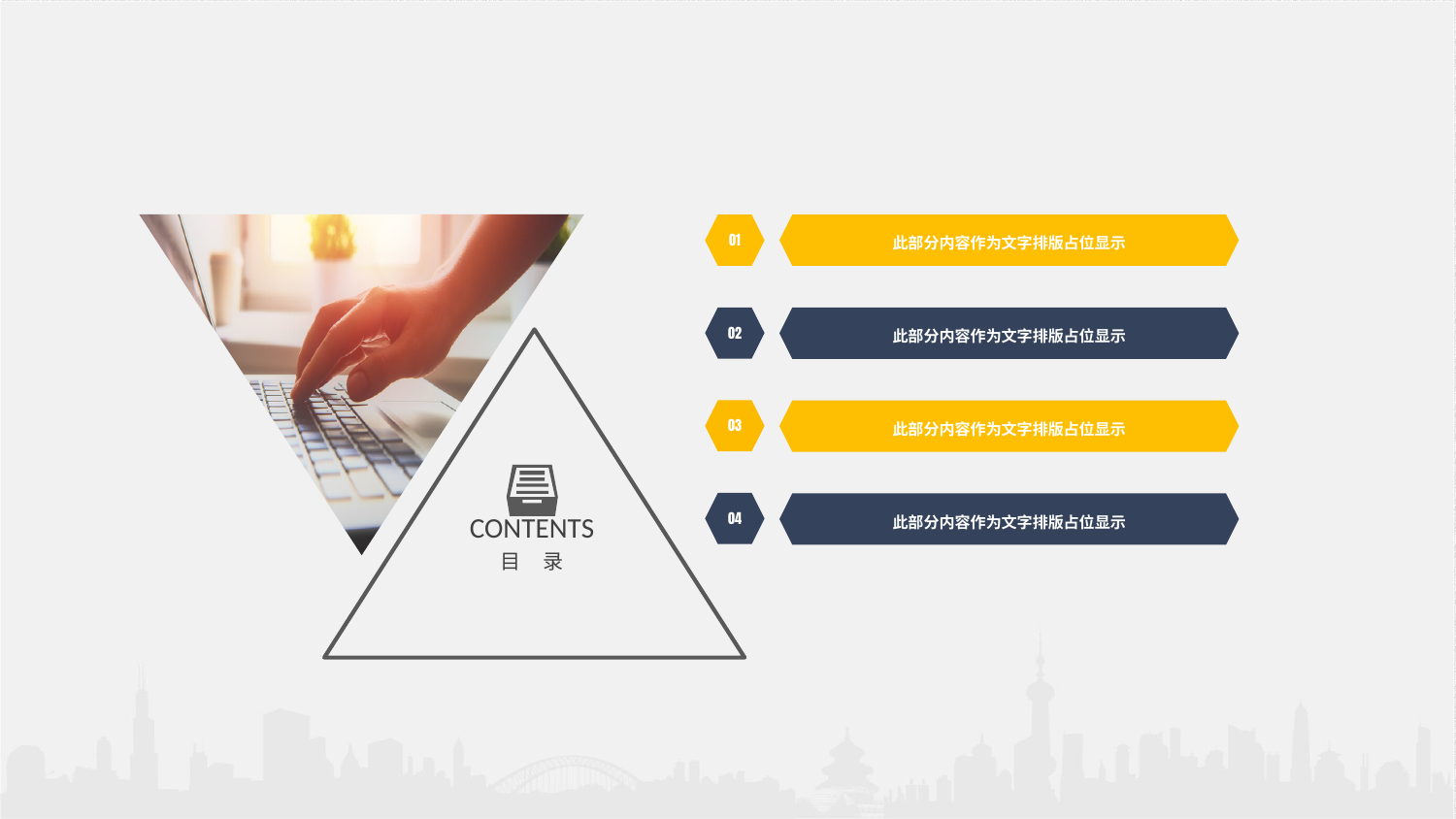

此部分内容作为文字排版占位显示
01
02
此部分内容作为文字排版占位显示

03
此部分内容作为文字排版占位显示

CONTENTS
目     录
04
此部分内容作为文字排版占位显示